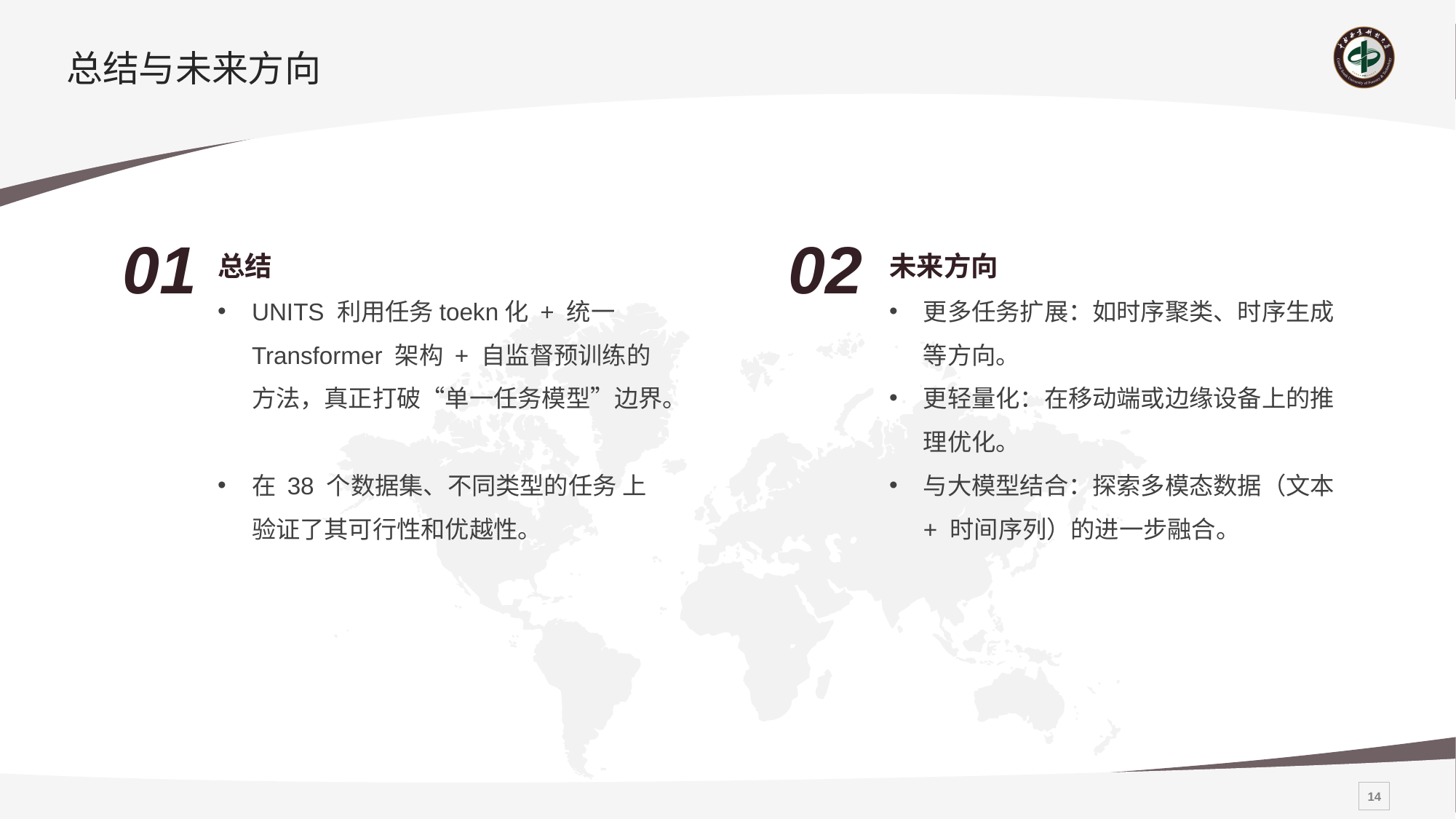

# 总结与未来方向
01
02
总结
UNITS 利用任务toekn化 + 统一 Transformer 架构 + 自监督预训练的方法，真正打破“单一任务模型”边界。

在 38 个数据集、不同类型的任务 上验证了其可行性和优越性。
未来方向
更多任务扩展：如时序聚类、时序生成等方向。
更轻量化：在移动端或边缘设备上的推理优化。
与大模型结合：探索多模态数据（文本 + 时间序列）的进一步融合。